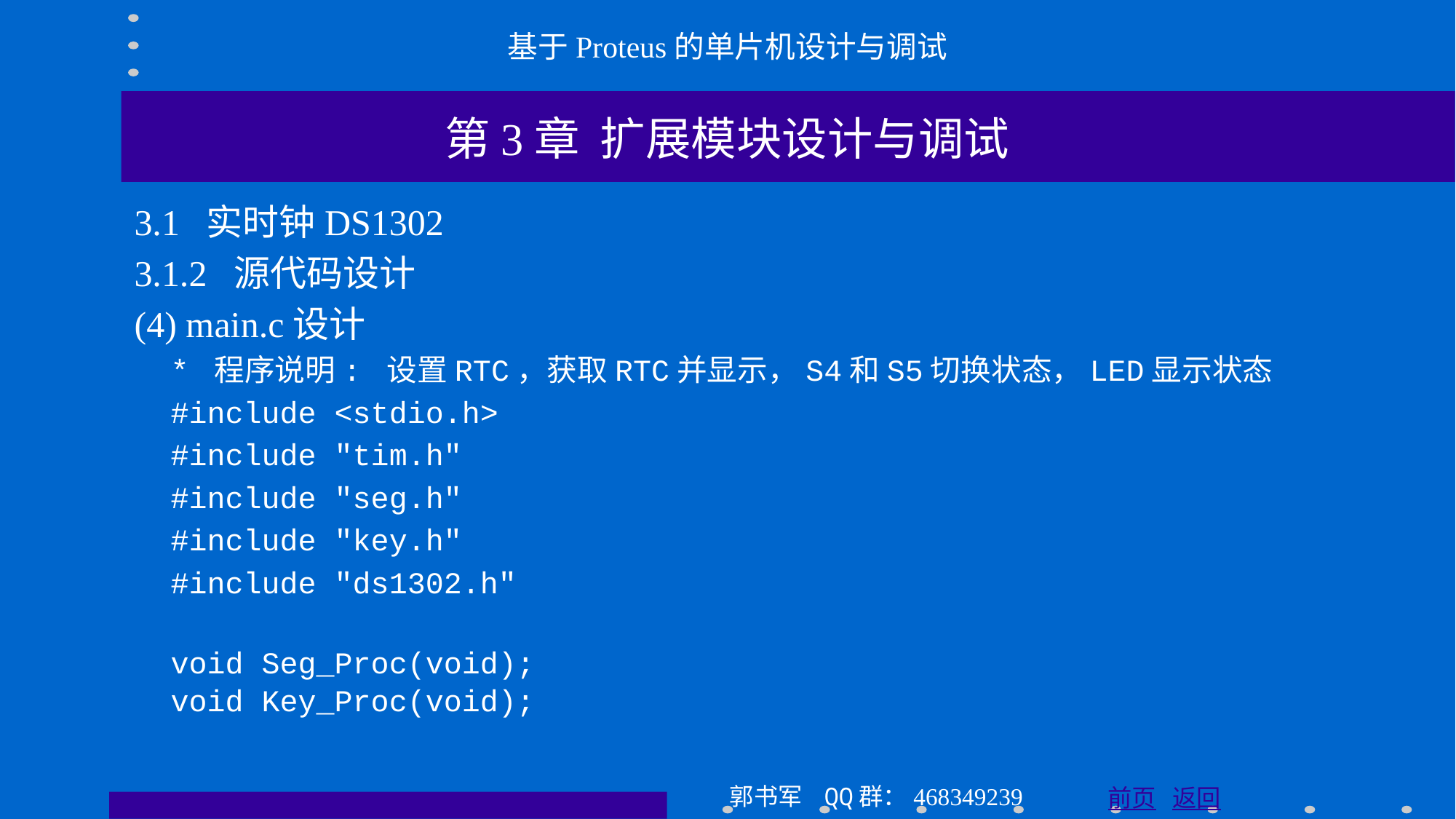

基于Proteus的单片机设计与调试
第3章  扩展模块设计与调试
3.1  实时钟DS1302
3.1.2  源代码设计
(4) main.c设计
  * 程序说明: 设置RTC，获取RTC并显示，S4和S5切换状态，LED显示状态
  #include <stdio.h>
  #include "tim.h"
  #include "seg.h"
  #include "key.h"
  #include "ds1302.h"

  void Seg_Proc(void);
  void Key_Proc(void);

郭书军   QQ群：468349239
前页   返回